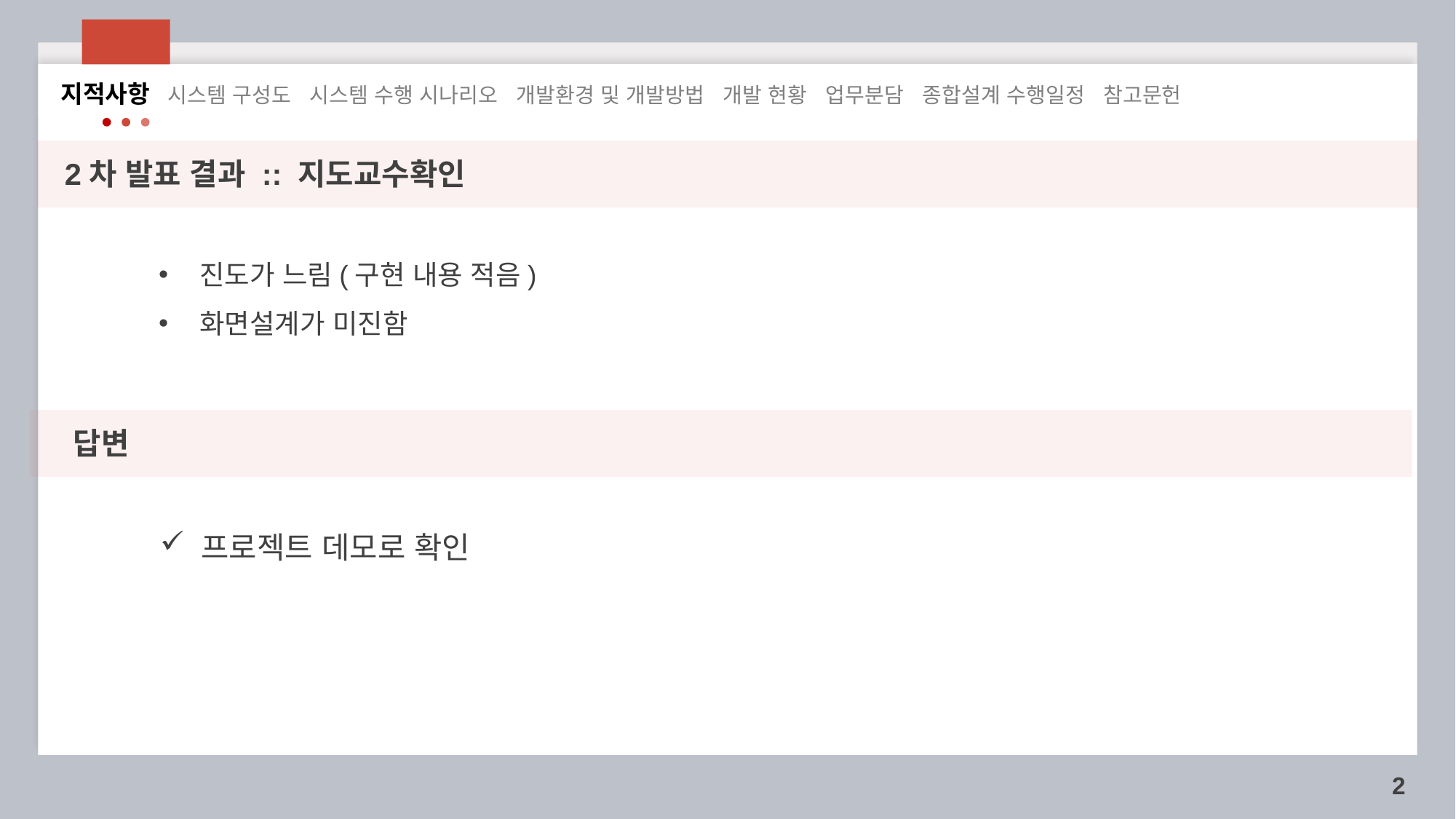

지적사항   시스템 구성도   시스템 수행 시나리오   개발환경 및 개발방법   개발 현황   업무분담   종합설계 수행일정   참고문헌

 2차 발표 결과 :: 지도교수확인
진도가 느림(구현 내용 적음)
화면설계가 미진함

  답변
프로젝트 데모로 확인
2